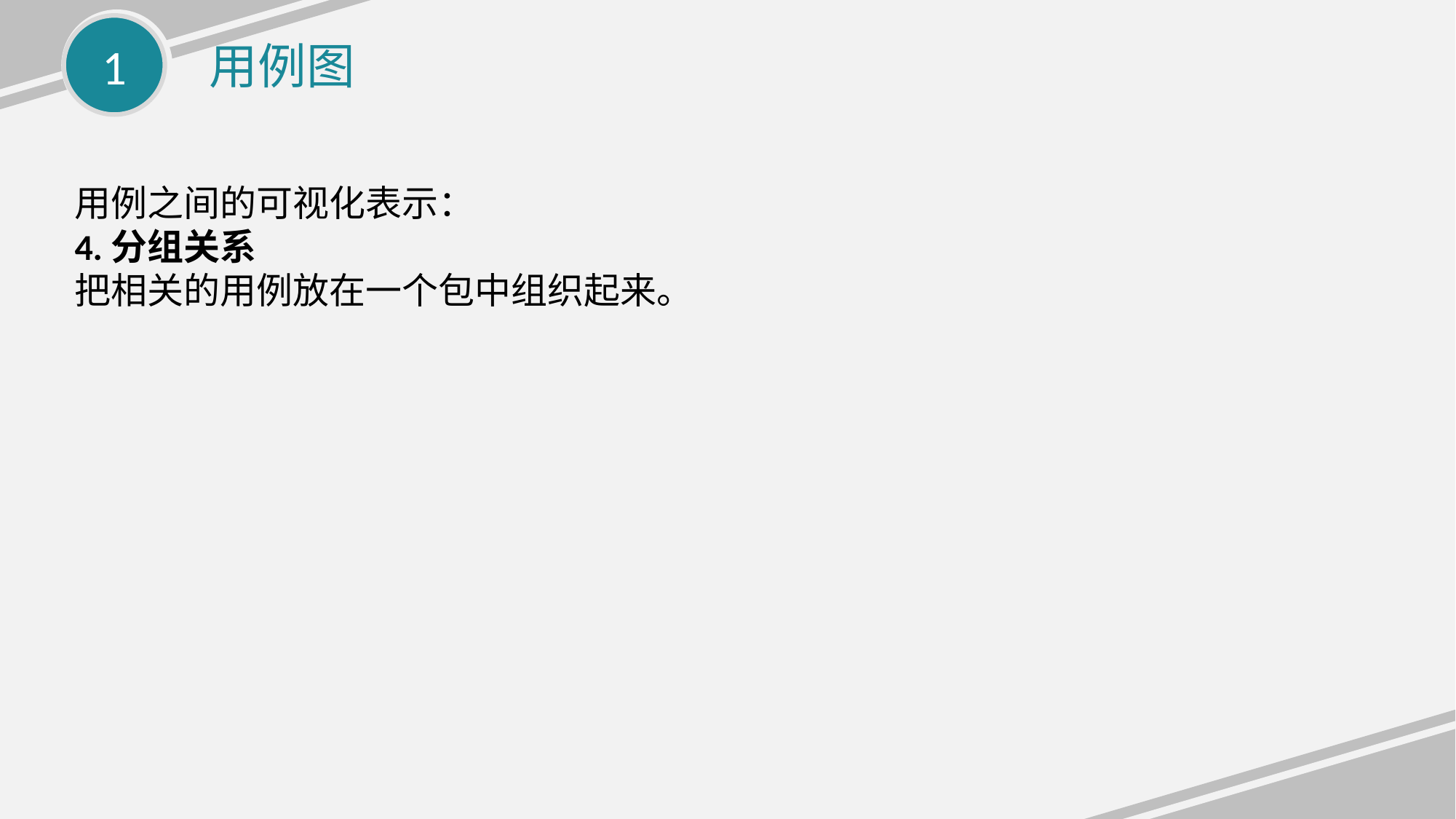

1
用例图
用例之间的可视化表示：
4.分组关系
把相关的用例放在一个包中组织起来。